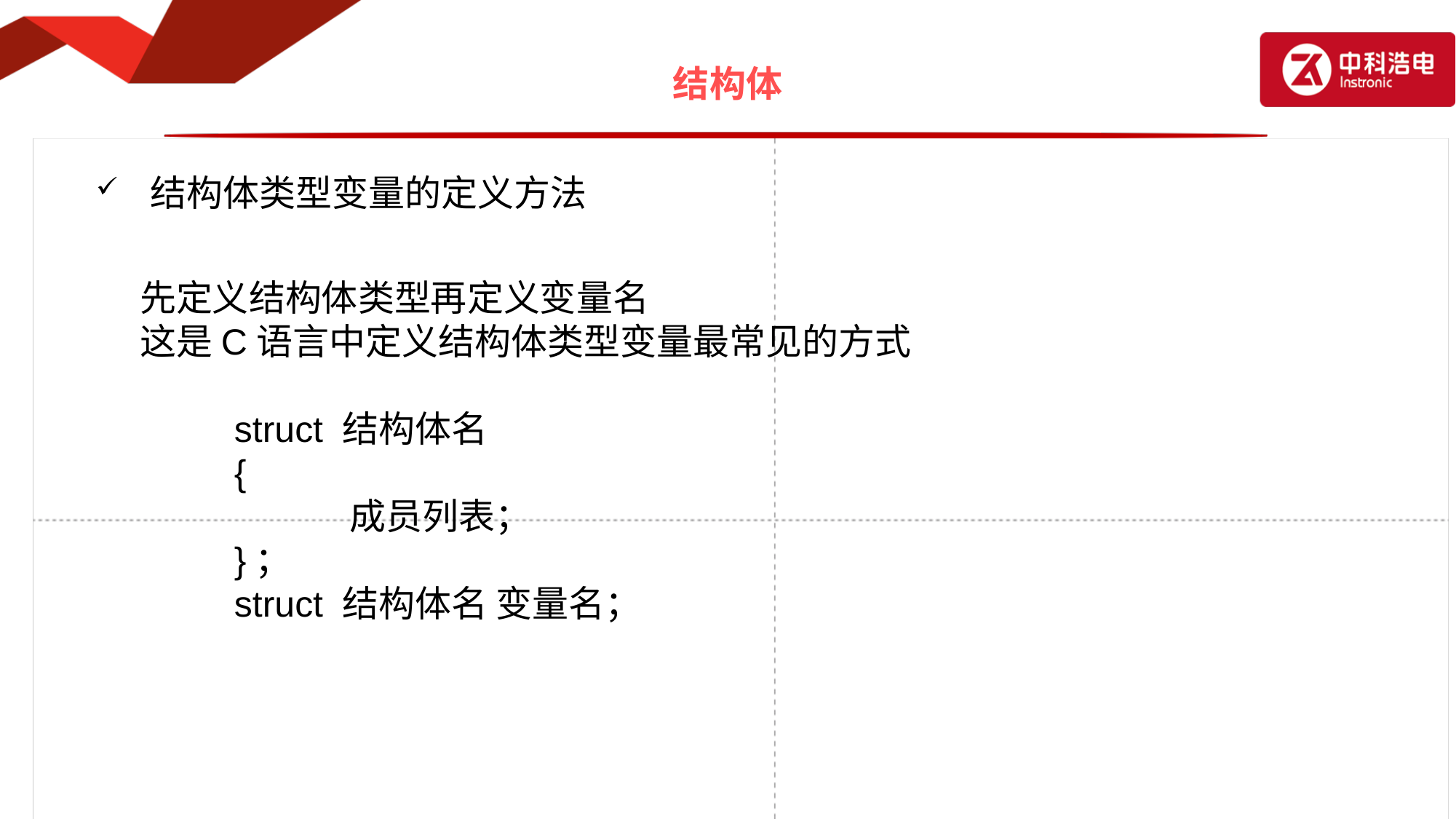

# 结构体
结构体类型变量的定义方法

先定义结构体类型再定义变量名
这是C语言中定义结构体类型变量最常见的方式

struct 结构体名
{
             成员列表；
}；
struct 结构体名 变量名；